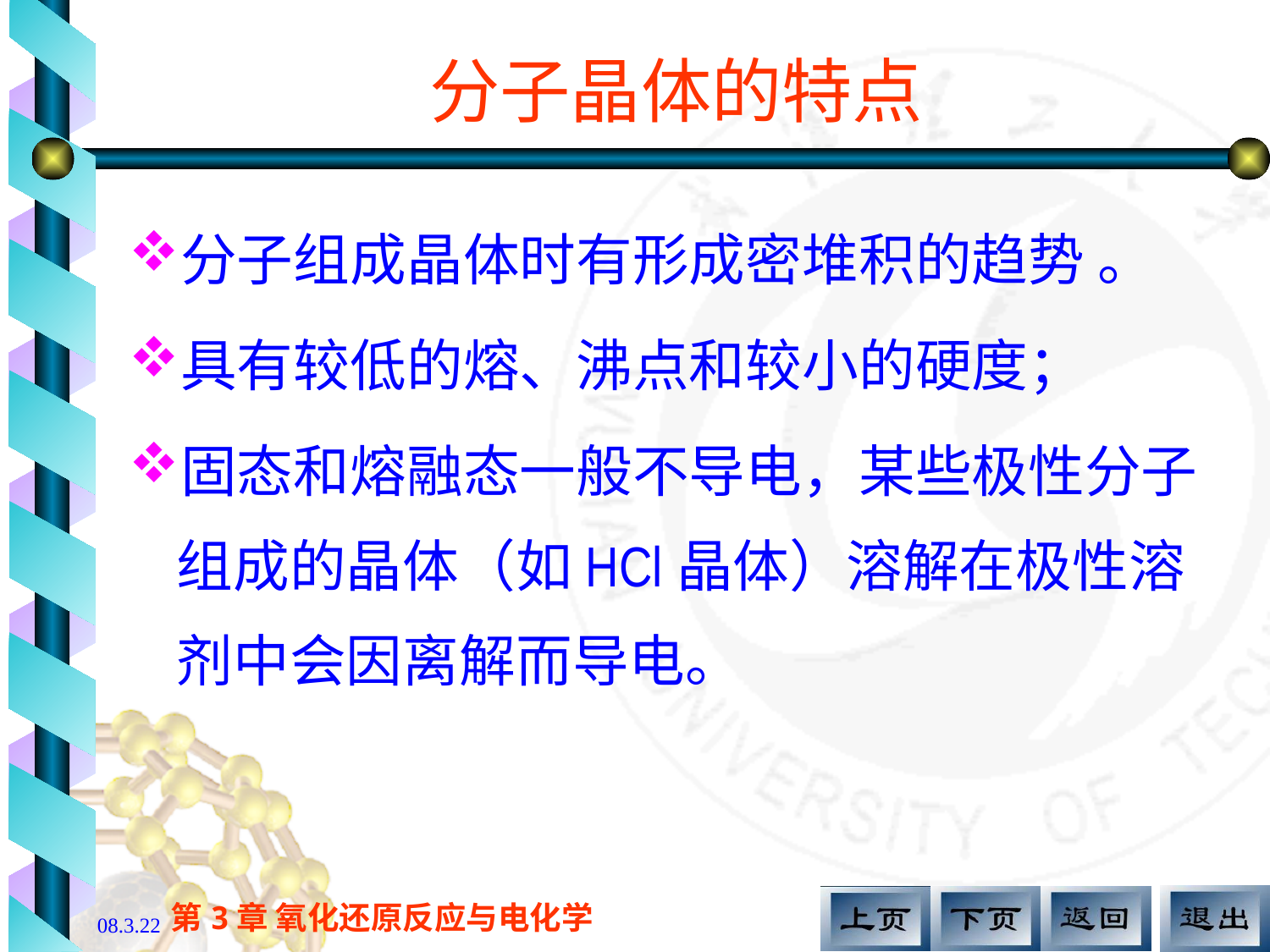

# 分子晶体的特点
分子组成晶体时有形成密堆积的趋势 。
具有较低的熔、沸点和较小的硬度；
固态和熔融态一般不导电，某些极性分子组成的晶体（如HCl晶体）溶解在极性溶剂中会因离解而导电。